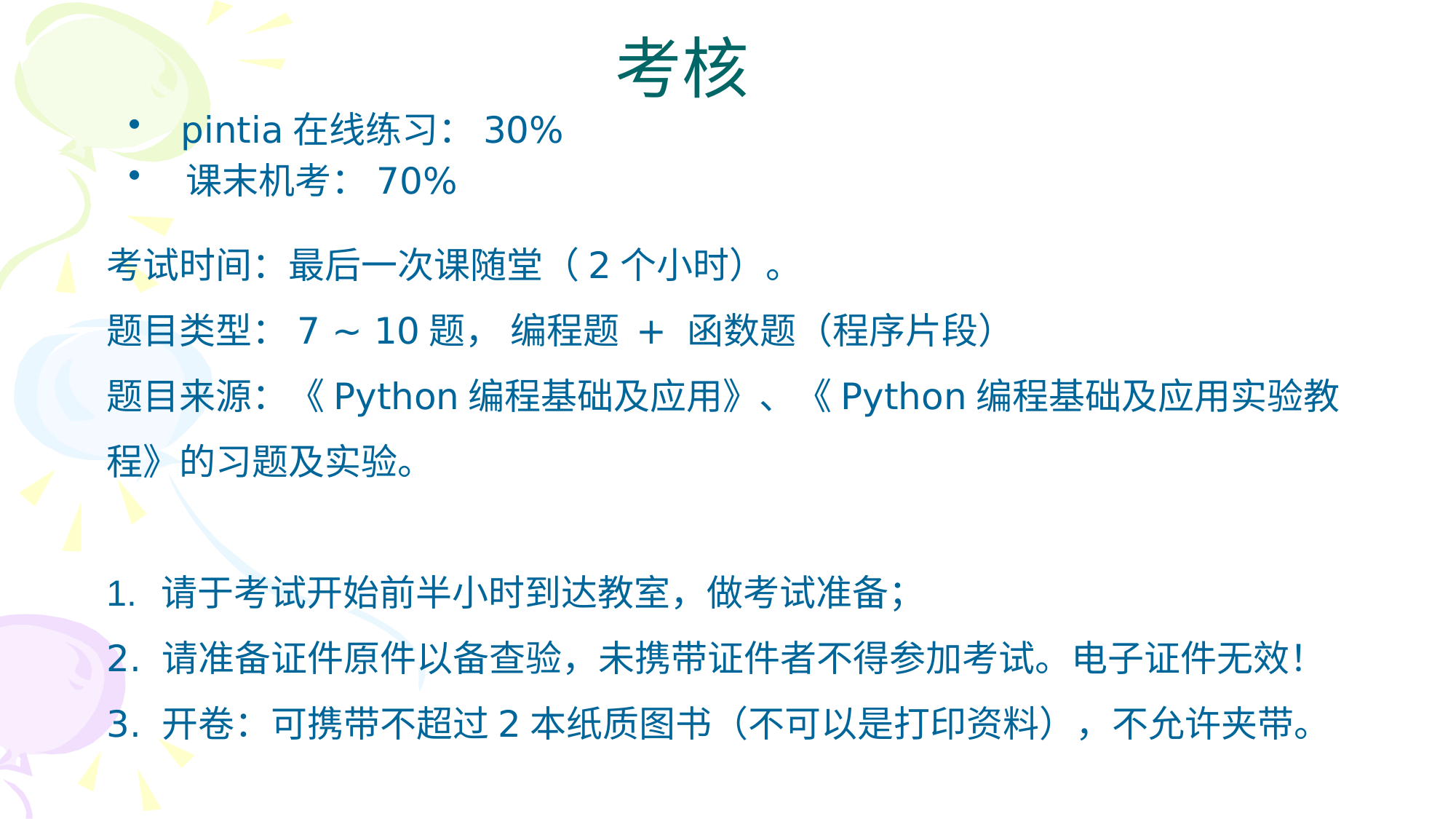

# 考核
 pintia在线练习：30%
 课末机考：70%

考试时间：最后一次课随堂（2个小时）。
题目类型：7 ~ 10题， 编程题 + 函数题（程序片段）
题目来源：《Python编程基础及应用》、《Python编程基础及应用实验教程》的习题及实验。

请于考试开始前半小时到达教室，做考试准备；
2. 请准备证件原件以备查验，未携带证件者不得参加考试。电子证件无效！
3. 开卷：可携带不超过2本纸质图书（不可以是打印资料），不允许夹带。